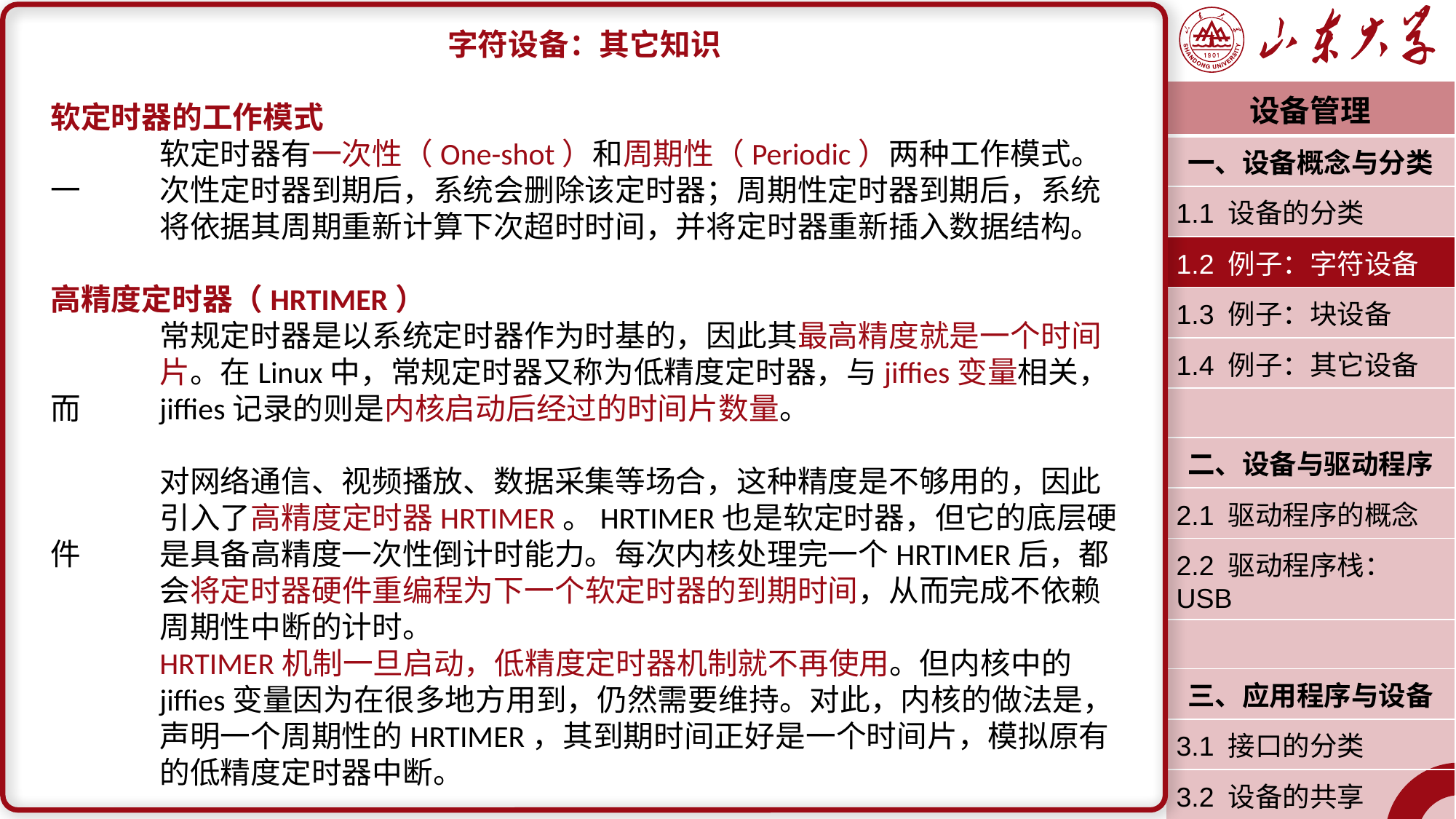

字符设备：其它知识

软定时器的工作模式
	软定时器有一次性（One-shot）和周期性（Periodic）两种工作模式。一	次性定时器到期后，系统会删除该定时器；周期性定时器到期后，系统	将依据其周期重新计算下次超时时间，并将定时器重新插入数据结构。

高精度定时器（HRTIMER）
	常规定时器是以系统定时器作为时基的，因此其最高精度就是一个时间	片。在Linux中，常规定时器又称为低精度定时器，与jiffies变量相关，而	jiffies记录的则是内核启动后经过的时间片数量。

	对网络通信、视频播放、数据采集等场合，这种精度是不够用的，因此	引入了高精度定时器HRTIMER。HRTIMER也是软定时器，但它的底层硬件	是具备高精度一次性倒计时能力。每次内核处理完一个HRTIMER后，都	会将定时器硬件重编程为下一个软定时器的到期时间，从而完成不依赖	周期性中断的计时。
	HRTIMER机制一旦启动，低精度定时器机制就不再使用。但内核中的	jiffies变量因为在很多地方用到，仍然需要维持。对此，内核的做法是，	声明一个周期性的HRTIMER，其到期时间正好是一个时间片，模拟原有	的低精度定时器中断。
| 设备管理 |
| --- |
| 一、设备概念与分类 |
| 1.1 设备的分类 |
| 1.2 例子：字符设备 |
| 1.3 例子：块设备 |
| 1.4 例子：其它设备 |
|  |
| 二、设备与驱动程序 |
| 2.1 驱动程序的概念 |
| 2.2 驱动程序栈：USB |
|  |
| 三、应用程序与设备 |
| 3.1 接口的分类 |
| 3.2 设备的共享 |
| 潘润宇 2023.04 |